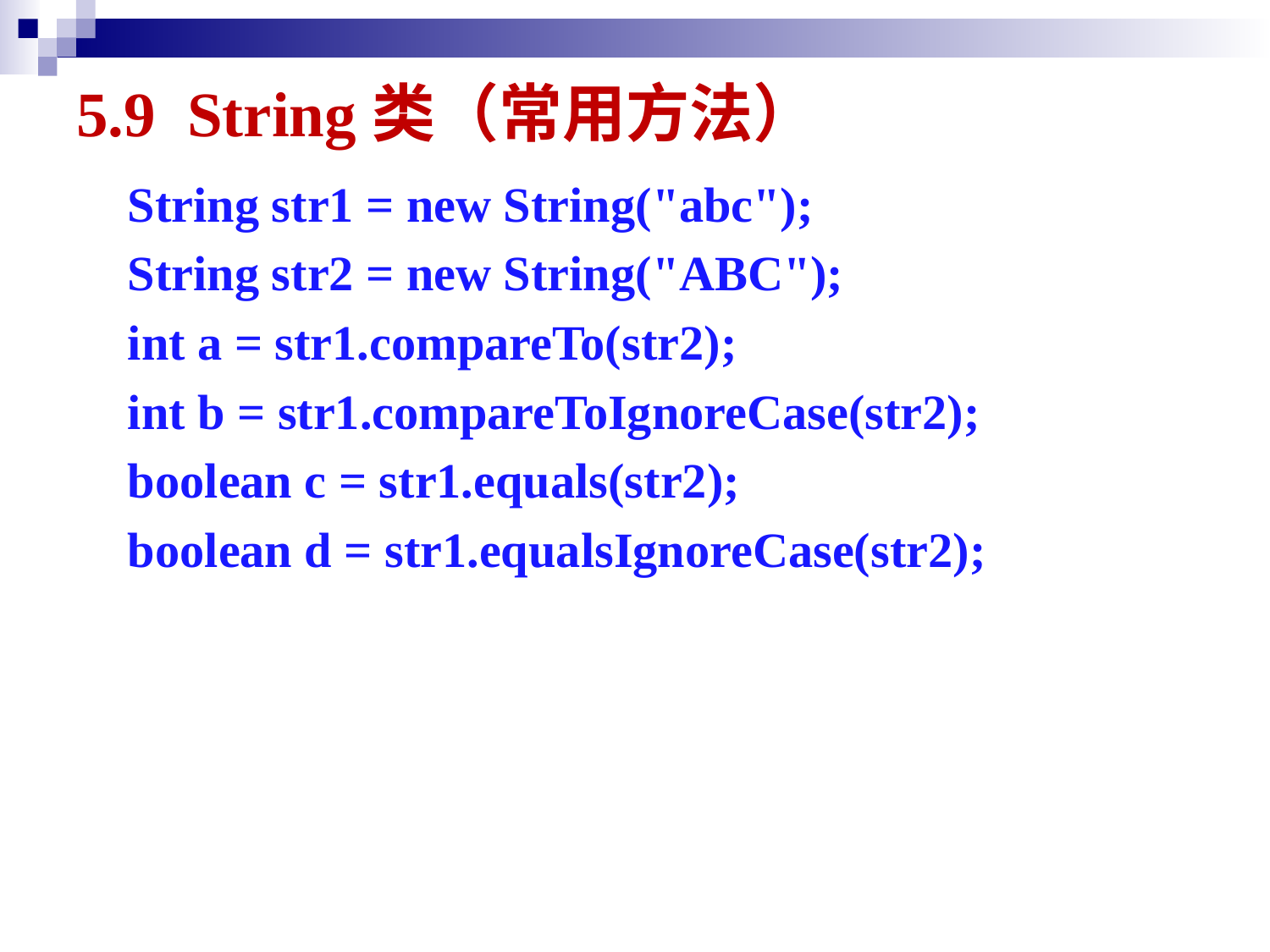

# 5.9  String类（常用方法）
String str1 = new String("abc");
String str2 = new String("ABC");
int a = str1.compareTo(str2);
int b = str1.compareToIgnoreCase(str2);
boolean c = str1.equals(str2);
boolean d = str1.equalsIgnoreCase(str2);